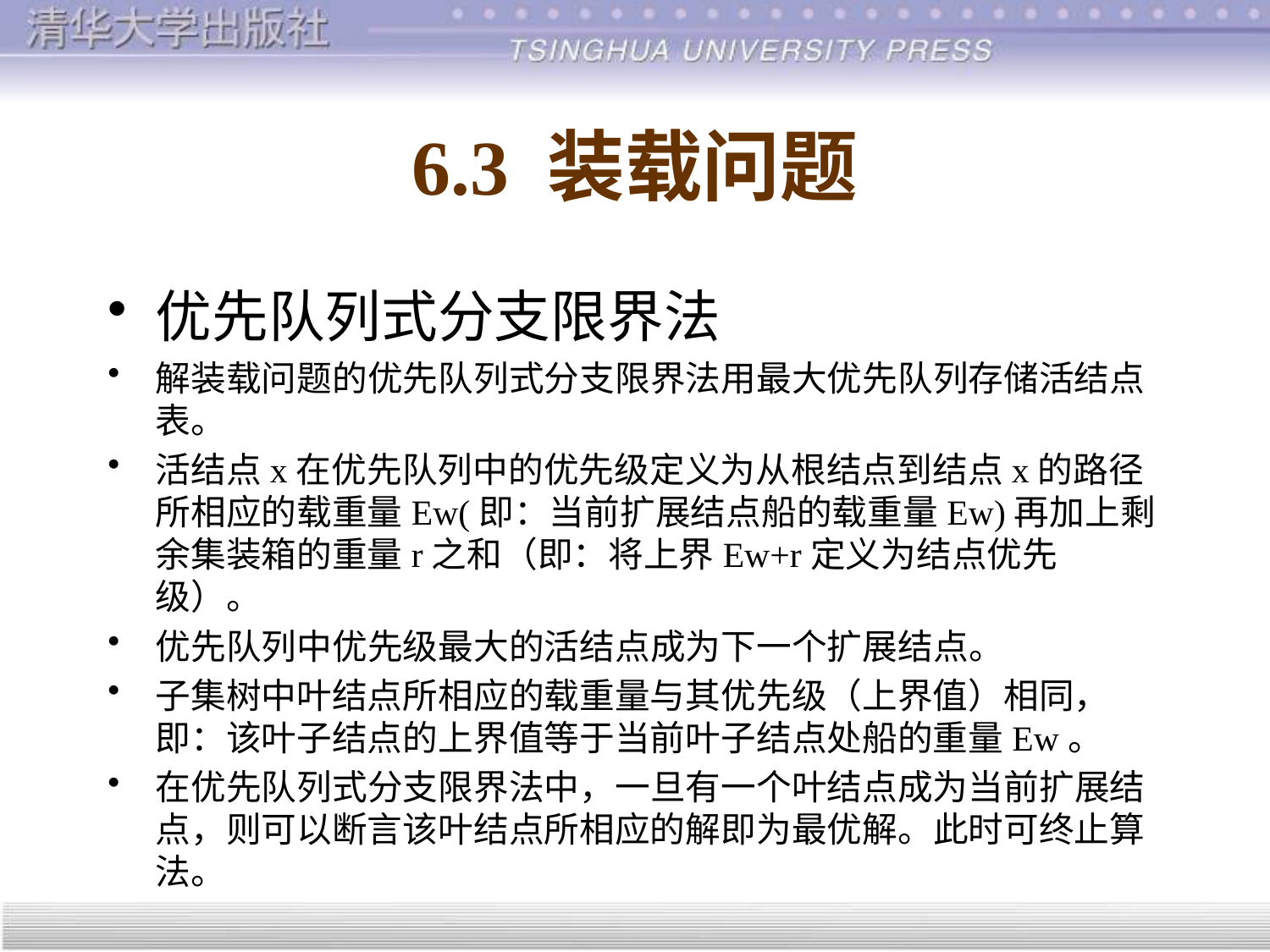

# 6.3 装载问题
优先队列式分支限界法
解装载问题的优先队列式分支限界法用最大优先队列存储活结点表。
活结点x在优先队列中的优先级定义为从根结点到结点x的路径所相应的载重量Ew(即：当前扩展结点船的载重量Ew)再加上剩余集装箱的重量r之和（即：将上界Ew+r定义为结点优先级）。
优先队列中优先级最大的活结点成为下一个扩展结点。
子集树中叶结点所相应的载重量与其优先级（上界值）相同，即：该叶子结点的上界值等于当前叶子结点处船的重量Ew。
在优先队列式分支限界法中，一旦有一个叶结点成为当前扩展结点，则可以断言该叶结点所相应的解即为最优解。此时可终止算法。